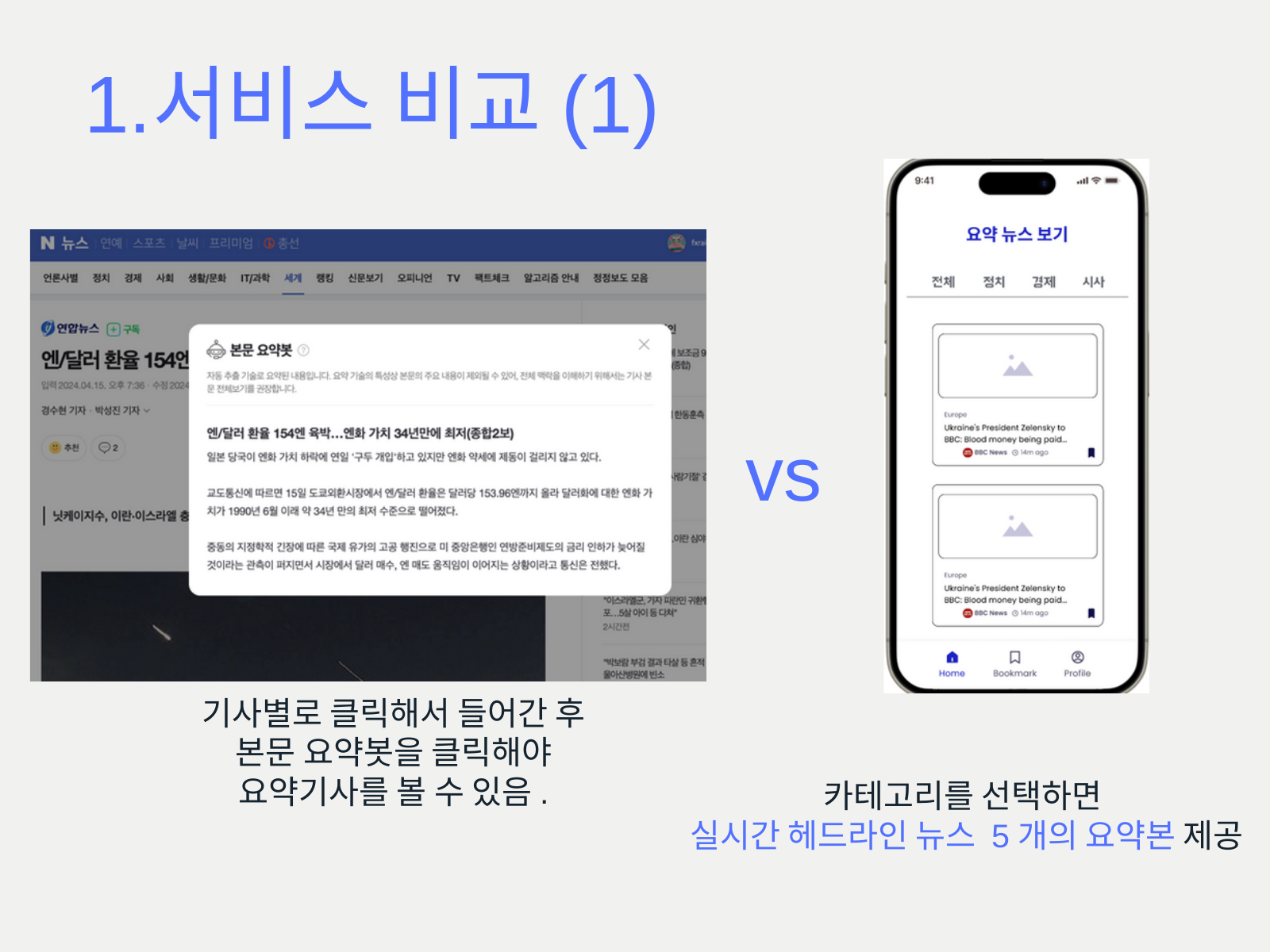

서비스 비교(1)

vs
기사별로 클릭해서 들어간 후
본문 요약봇을 클릭해야
요약기사를 볼 수 있음.
카테고리를 선택하면
실시간 헤드라인 뉴스 5개의 요약본 제공